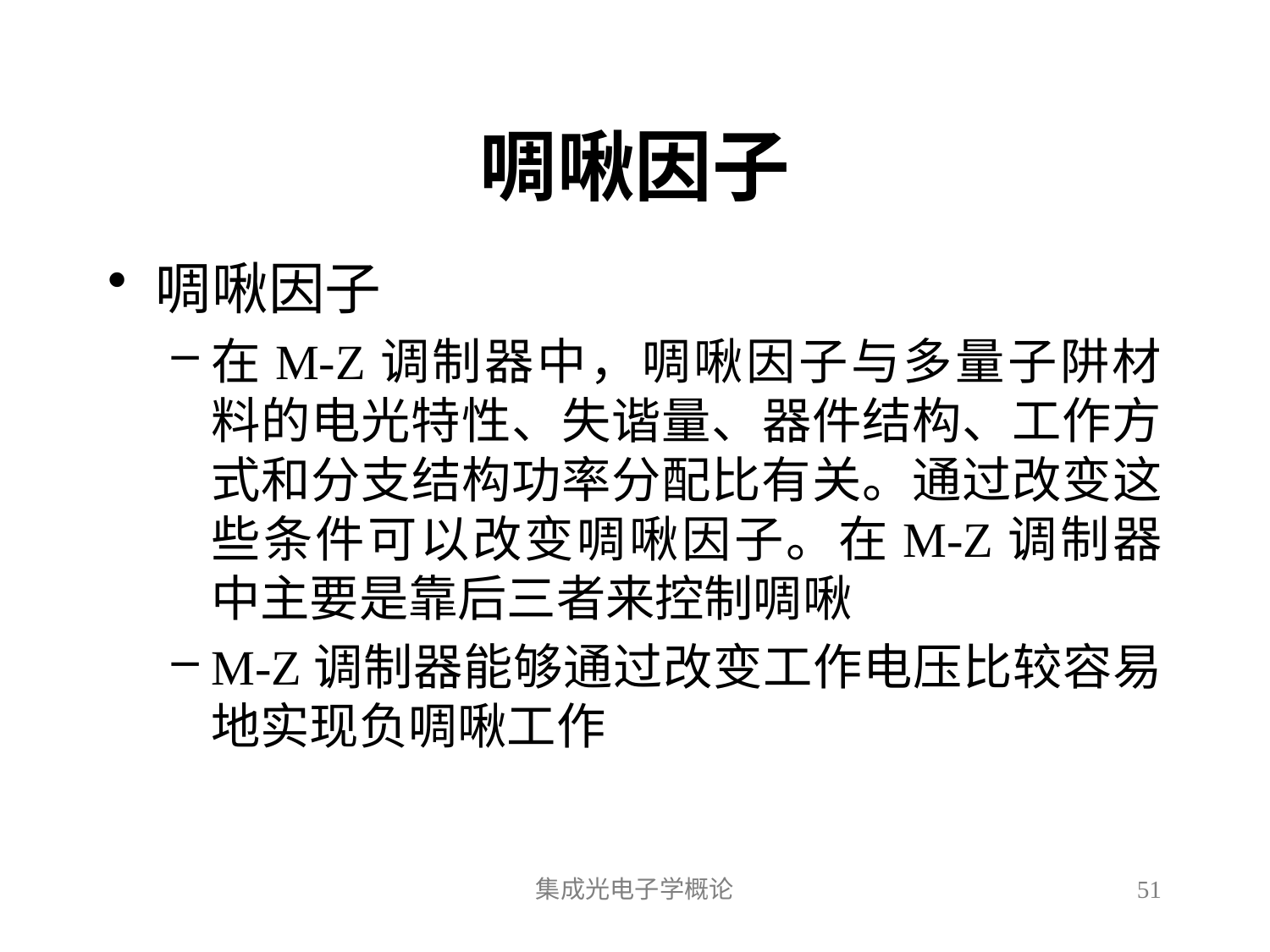

# 啁啾因子
啁啾因子
在M-Z调制器中，啁啾因子与多量子阱材料的电光特性、失谐量、器件结构、工作方式和分支结构功率分配比有关。通过改变这些条件可以改变啁啾因子。在M-Z调制器中主要是靠后三者来控制啁啾
M-Z调制器能够通过改变工作电压比较容易地实现负啁啾工作
集成光电子学概论
51